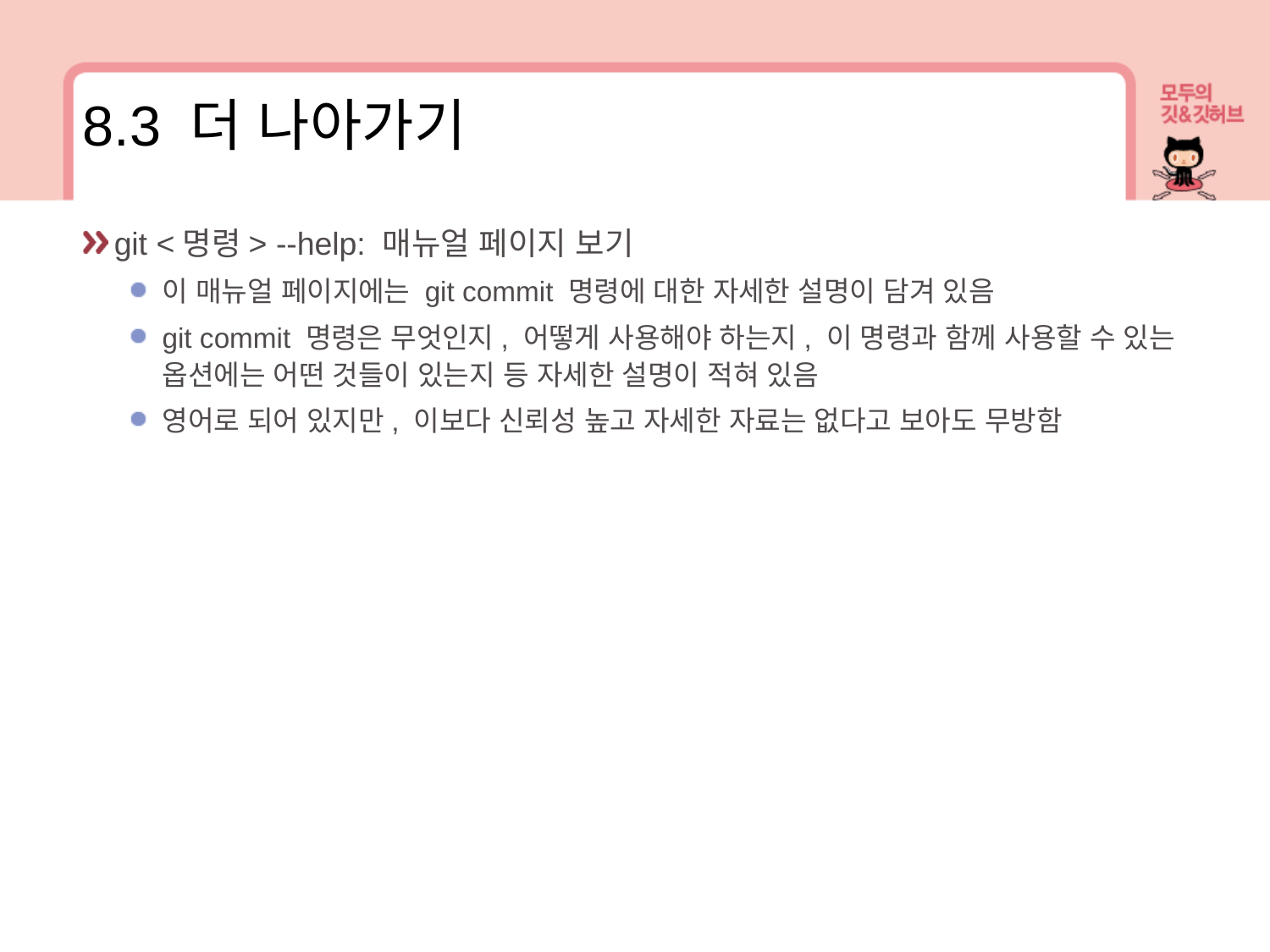

8.3 더 나아가기
git <명령> --help: 매뉴얼 페이지 보기
이 매뉴얼 페이지에는 git commit 명령에 대한 자세한 설명이 담겨 있음
git commit 명령은 무엇인지, 어떻게 사용해야 하는지, 이 명령과 함께 사용할 수 있는 옵션에는 어떤 것들이 있는지 등 자세한 설명이 적혀 있음
영어로 되어 있지만, 이보다 신뢰성 높고 자세한 자료는 없다고 보아도 무방함